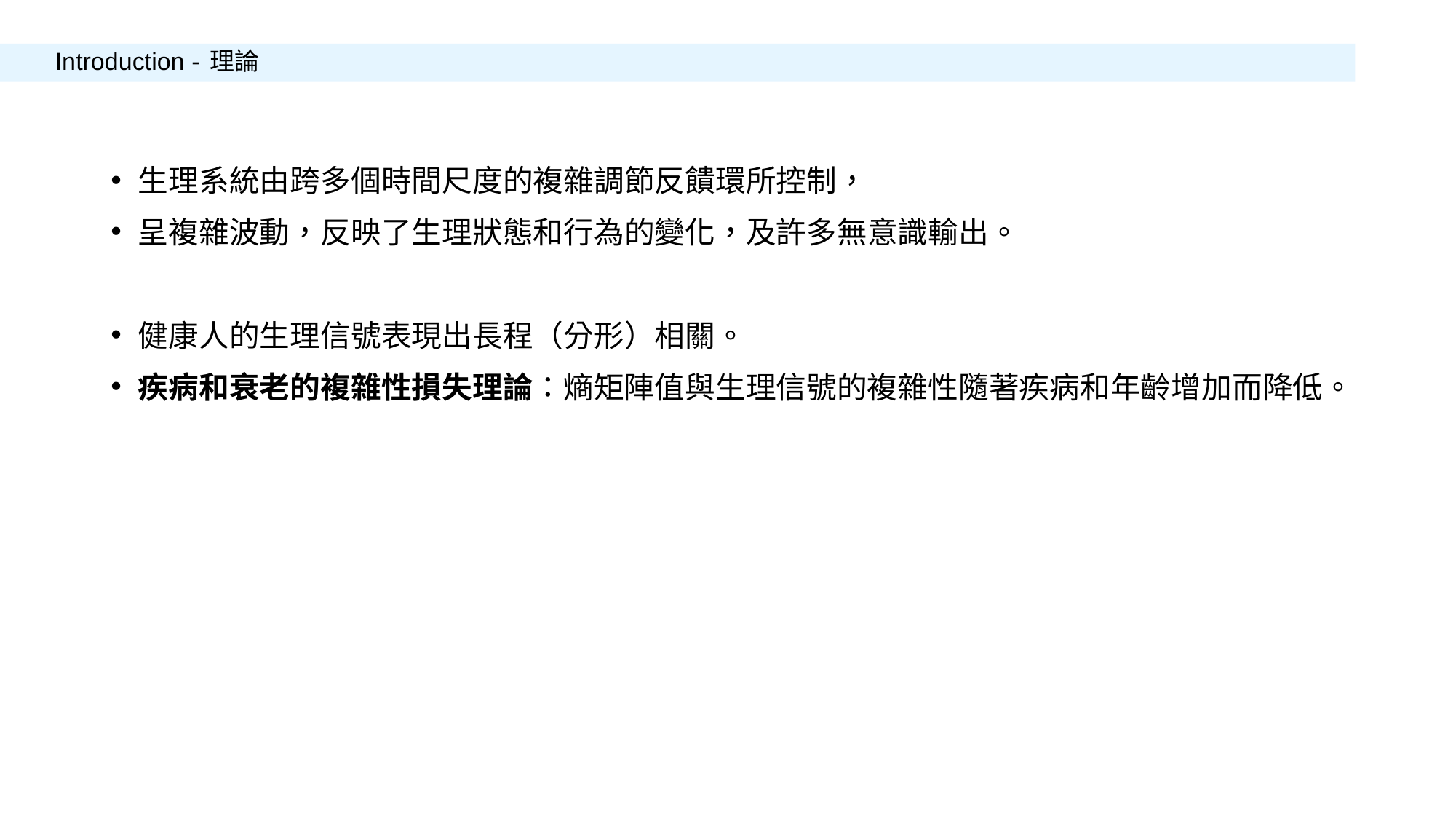

# Introduction - 理論
生理系統由跨多個時間尺度的複雜調節反饋環所控制，
呈複雜波動，反映了生理狀態和行為的變化，及許多無意識輸出。

健康人的生理信號表現出長程（分形）相關。
疾病和衰老的複雜性損失理論：熵矩陣值與生理信號的複雜性隨著疾病和年齡增加而降低。